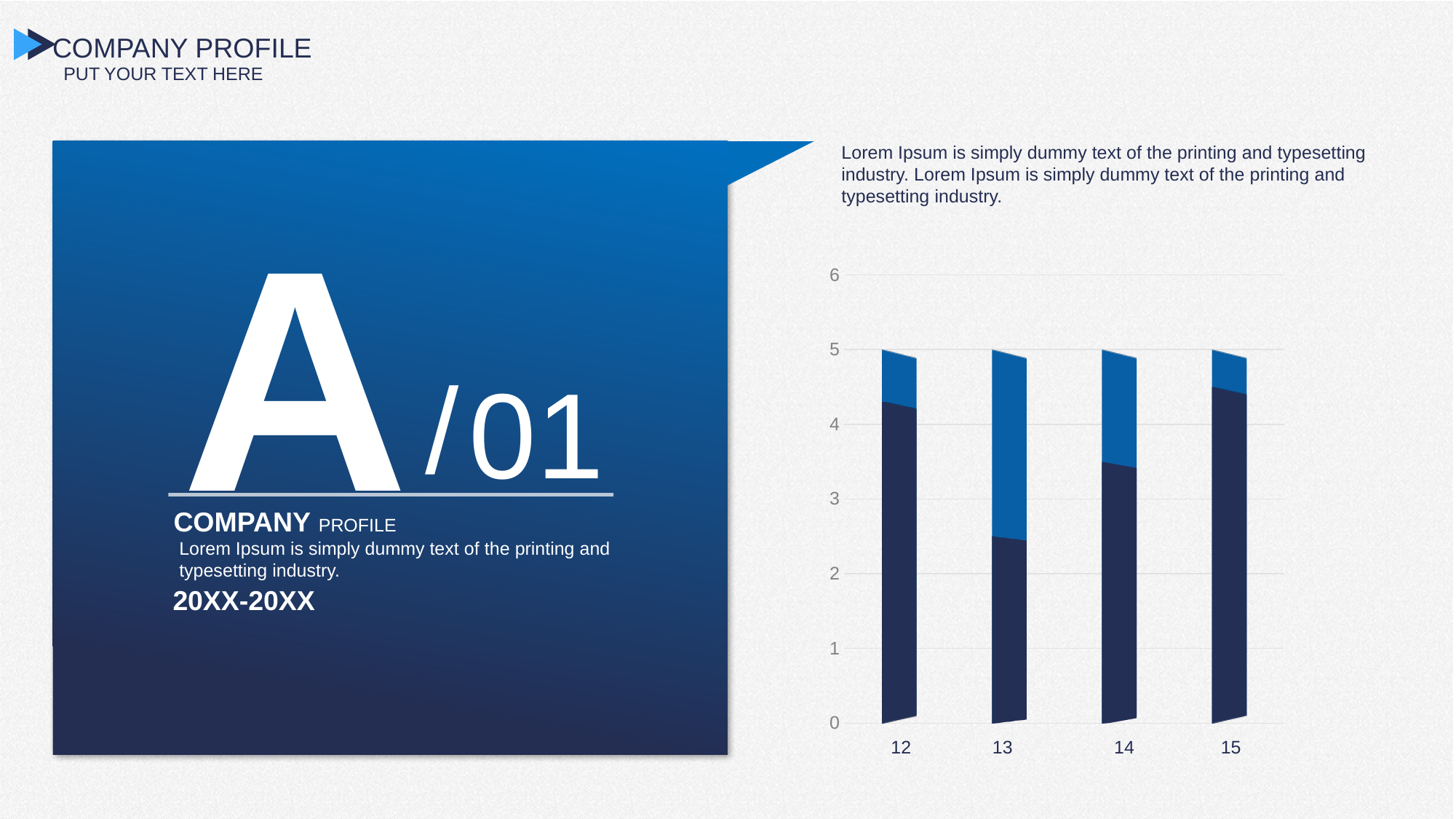

COMPANY PROFILE
PUT YOUR TEXT HERE
Lorem Ipsum is simply dummy text of the printing and typesetting industry. Lorem Ipsum is simply dummy text of the printing and typesetting industry.

A
/
01
COMPANY PROFILE
Lorem Ipsum is simply dummy text of the printing and typesetting industry.
20XX-20XX

### Chart

| Category | 系列 1 | 系列 2 |
|---|---|---|
| 类别 1 | 5.0 | 4.3 |
| 类别 2 | 5.0 | 2.5 |
| 类别 3 | 5.0 | 3.5 |
| 类别 4 | 5.0 | 4.5 |

12                13                    14                 15